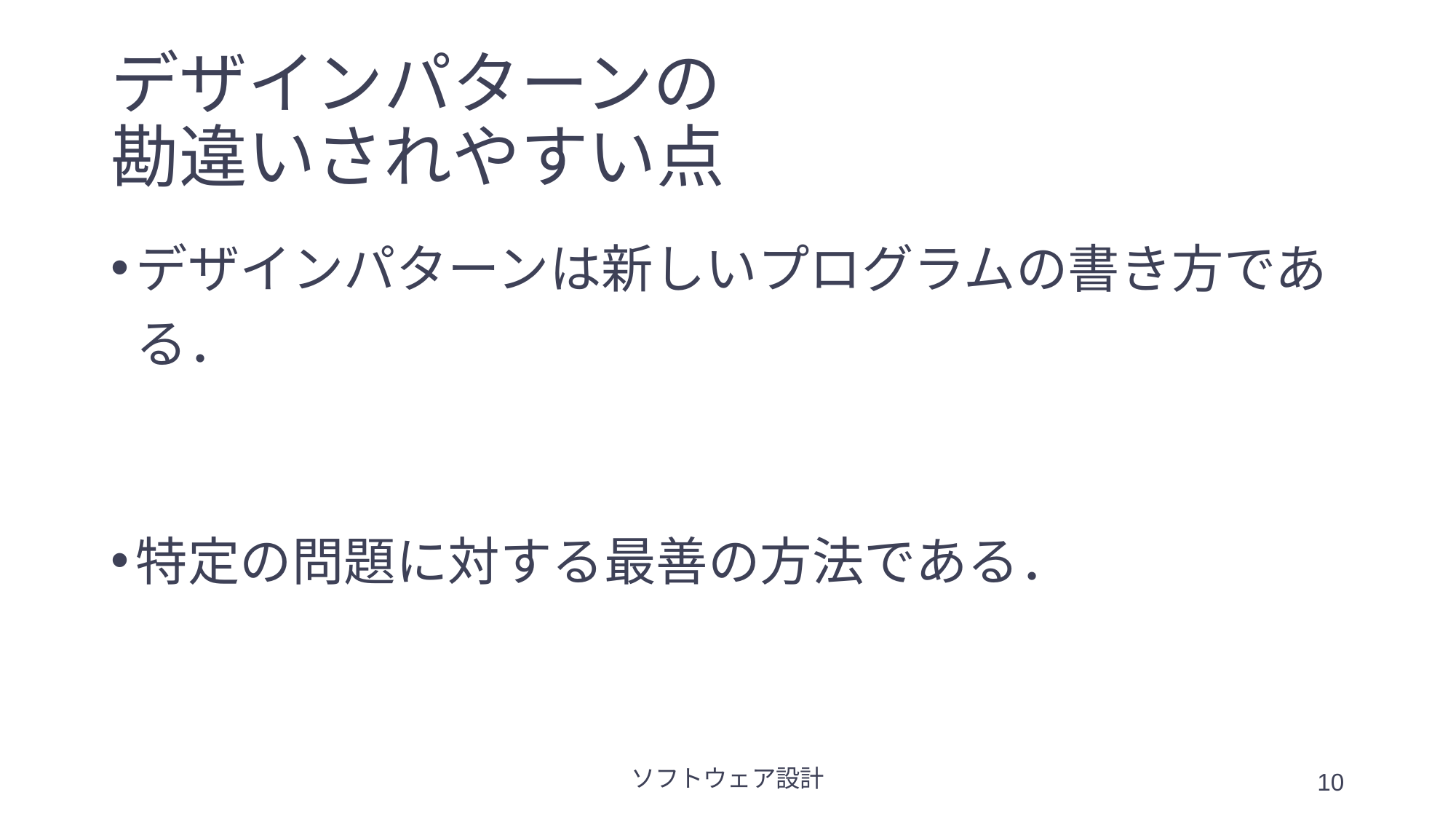

# デザインパターンの 勘違いされやすい点
デザインパターンは新しいプログラムの書き方である．

特定の問題に対する最善の方法である．
ソフトウェア設計
10